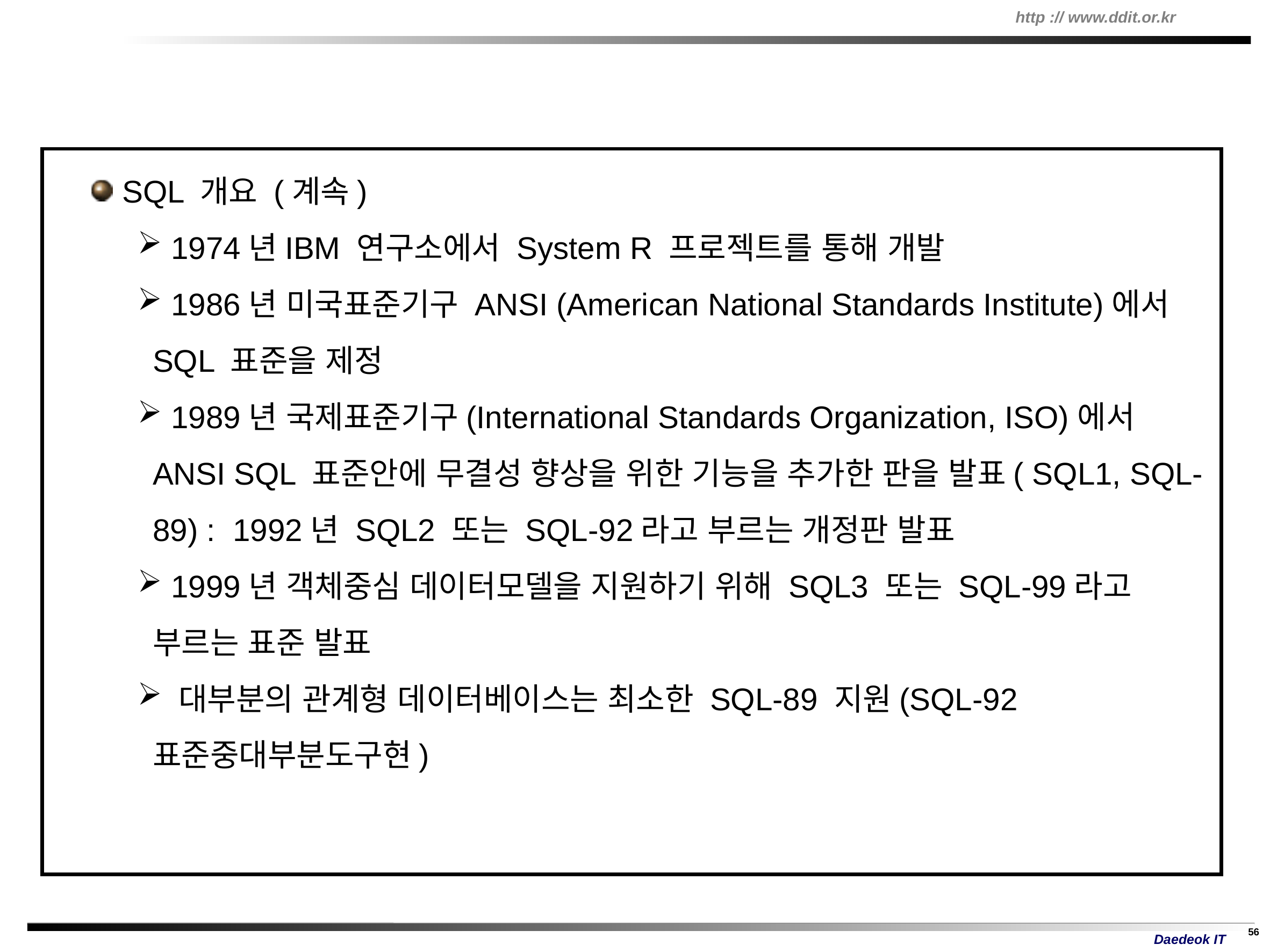

SQL 개요 (계속)
 1974년IBM 연구소에서 System R 프로젝트를 통해 개발
 1986년 미국표준기구 ANSI (American National Standards Institute)에서SQL 표준을 제정
 1989년 국제표준기구(International Standards Organization, ISO)에서ANSI SQL 표준안에 무결성 향상을 위한 기능을 추가한 판을 발표( SQL1, SQL-89) :  1992년 SQL2 또는 SQL-92라고 부르는 개정판 발표
 1999년 객체중심 데이터모델을 지원하기 위해 SQL3 또는 SQL-99라고 부르는 표준 발표
 대부분의 관계형 데이터베이스는 최소한 SQL-89 지원(SQL-92 표준중대부분도구현)